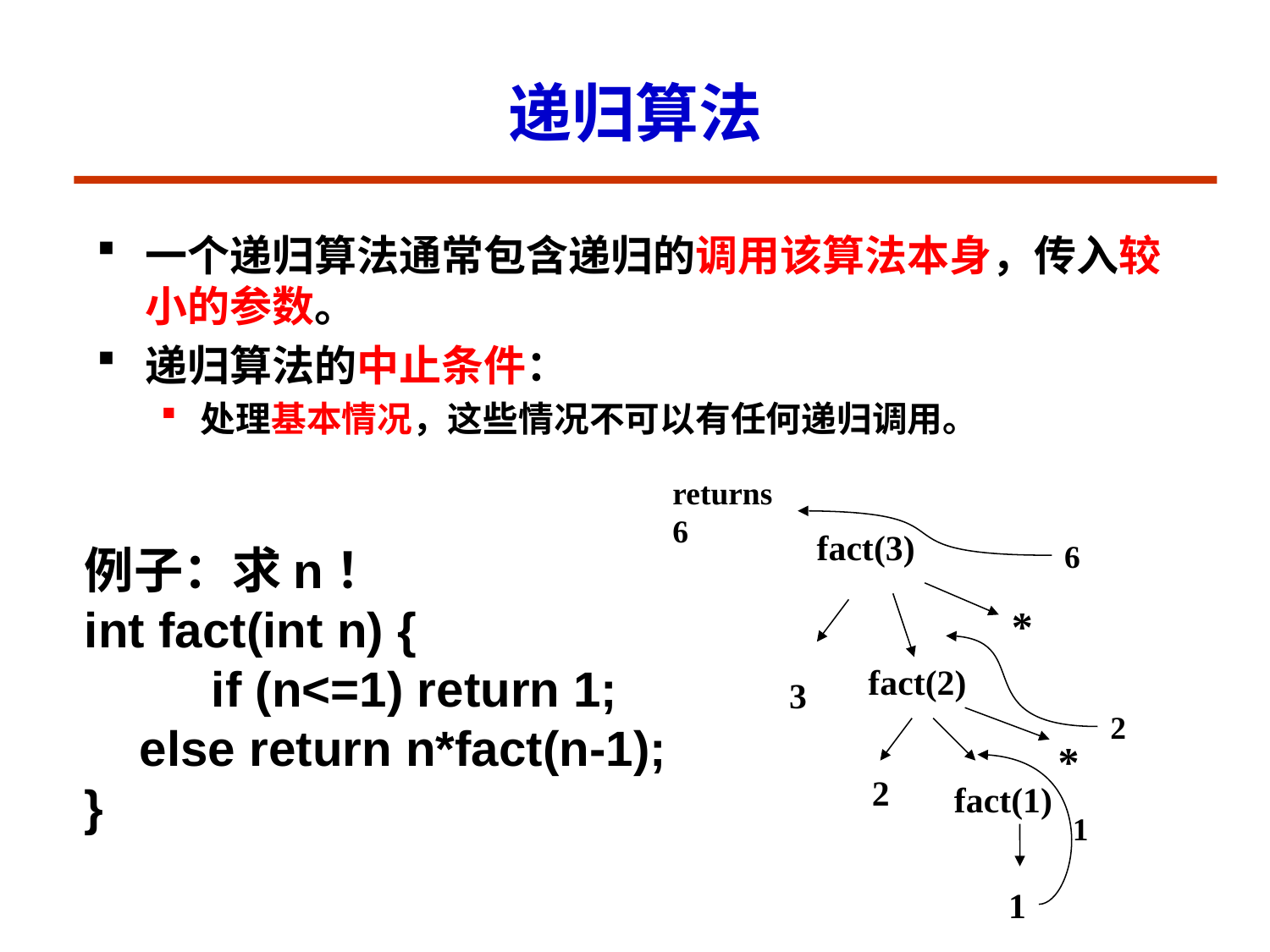

# 递归算法
一个递归算法通常包含递归的调用该算法本身，传入较小的参数。
递归算法的中止条件：
处理基本情况，这些情况不可以有任何递归调用。
returns 6
fact(3)
6

*

fact(2)
3
2

*
2
fact(1)
1

1
例子：求n！
int fact(int n) {
	if (n<=1) return 1;
    else return n*fact(n-1);
}